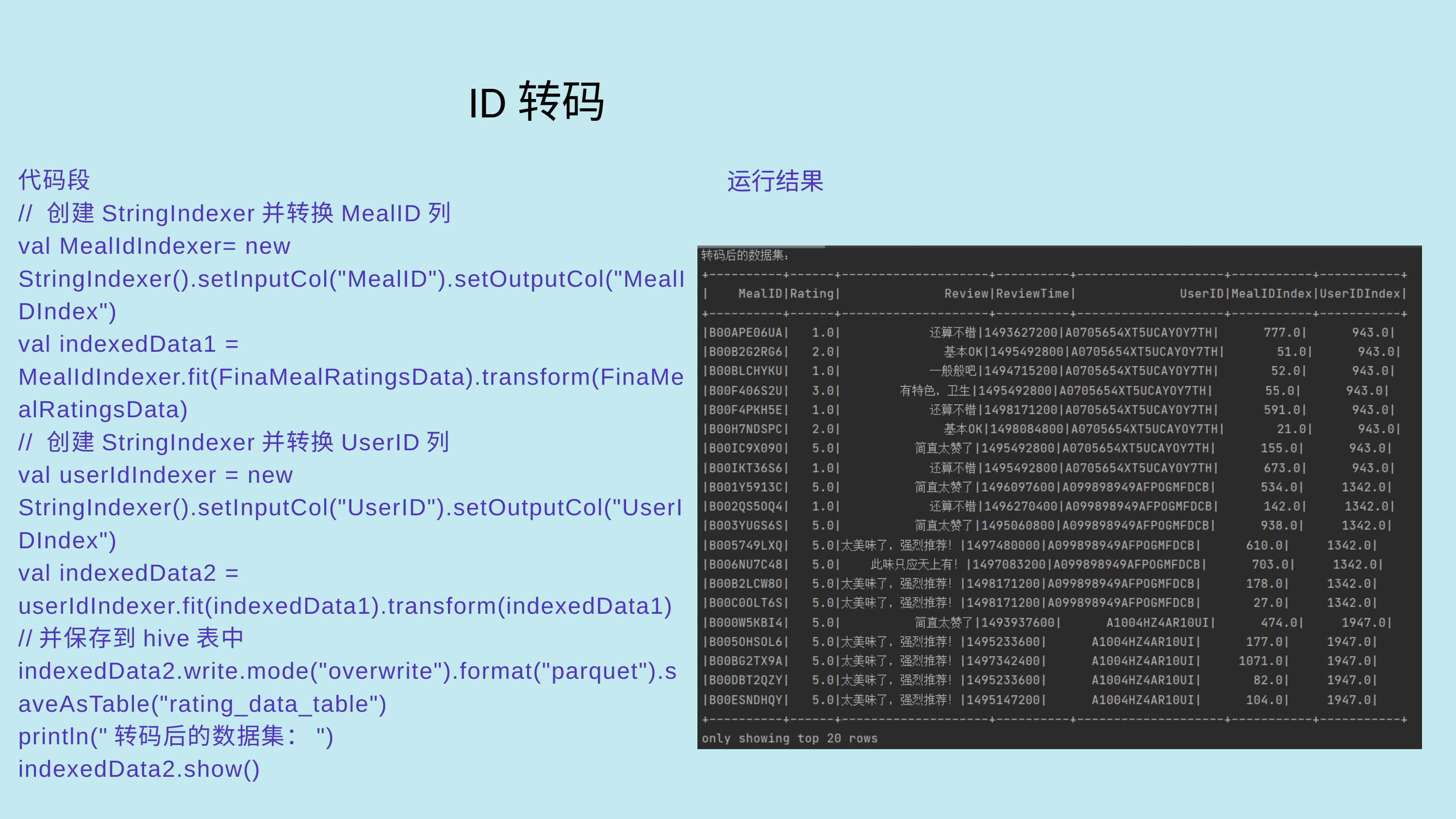

ID转码
运行结果
代码段
// 创建StringIndexer并转换MealID列
val MealIdIndexer= new StringIndexer().setInputCol("MealID").setOutputCol("MealIDIndex")
val indexedData1 = MealIdIndexer.fit(FinaMealRatingsData).transform(FinaMealRatingsData)
// 创建StringIndexer并转换UserID列
val userIdIndexer = new StringIndexer().setInputCol("UserID").setOutputCol("UserIDIndex")
val indexedData2 = userIdIndexer.fit(indexedData1).transform(indexedData1)
//并保存到hive表中
indexedData2.write.mode("overwrite").format("parquet").saveAsTable("rating_data_table")
println("转码后的数据集：")
indexedData2.show()